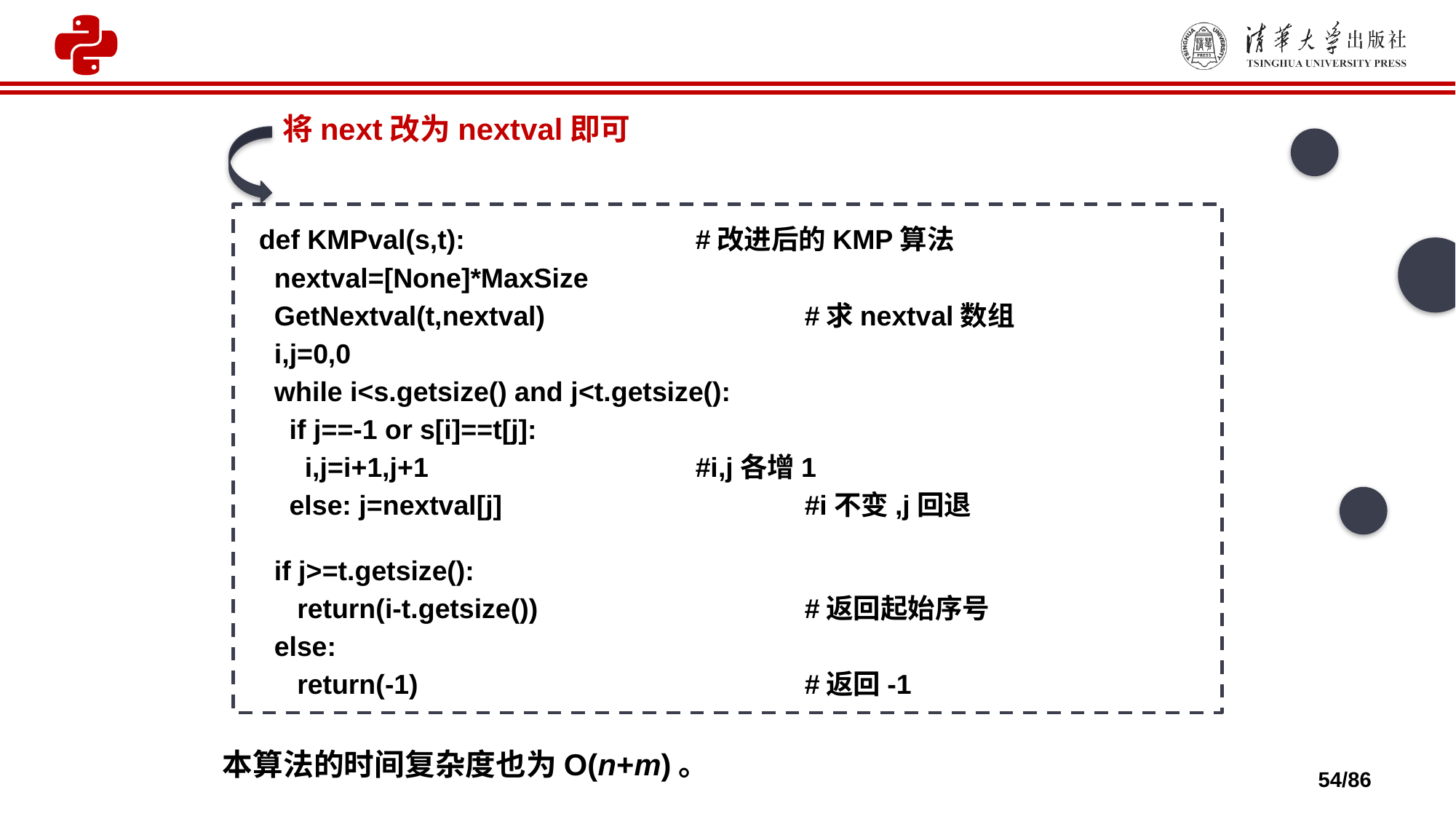

将next改为nextval即可

def KMPval(s,t):                       	#改进后的KMP算法
  nextval=[None]*MaxSize
  GetNextval(t,nextval)			#求nextval数组
  i,j=0,0
  while i<s.getsize() and j<t.getsize():
    if j==-1 or s[i]==t[j]:
      i,j=i+1,j+1             		#i,j各增1
    else: j=nextval[j] 		    	#i不变,j回退
  if j>=t.getsize():
     return(i-t.getsize())	    		#返回起始序号
  else:
     return(-1)				#返回-1

本算法的时间复杂度也为O(n+m)。
54/86